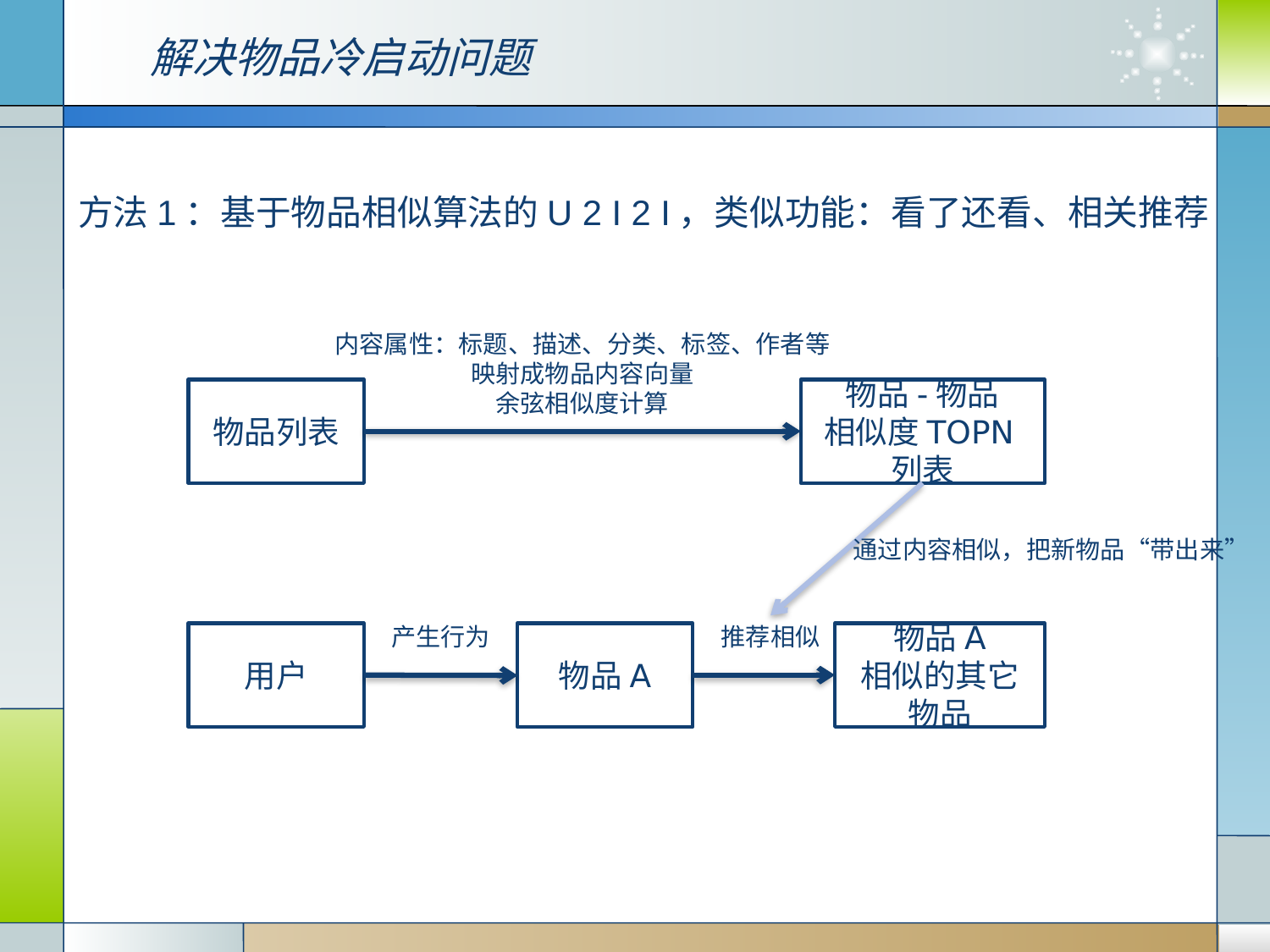

# 解决物品冷启动问题
方法1：基于物品相似算法的U 2 I 2 I，类似功能：看了还看、相关推荐
内容属性：标题、描述、分类、标签、作者等
映射成物品内容向量
余弦相似度计算
物品列表
物品-物品
相似度TOPN列表
通过内容相似，把新物品“带出来”
产生行为
推荐相似
用户
物品A
物品A
相似的其它物品